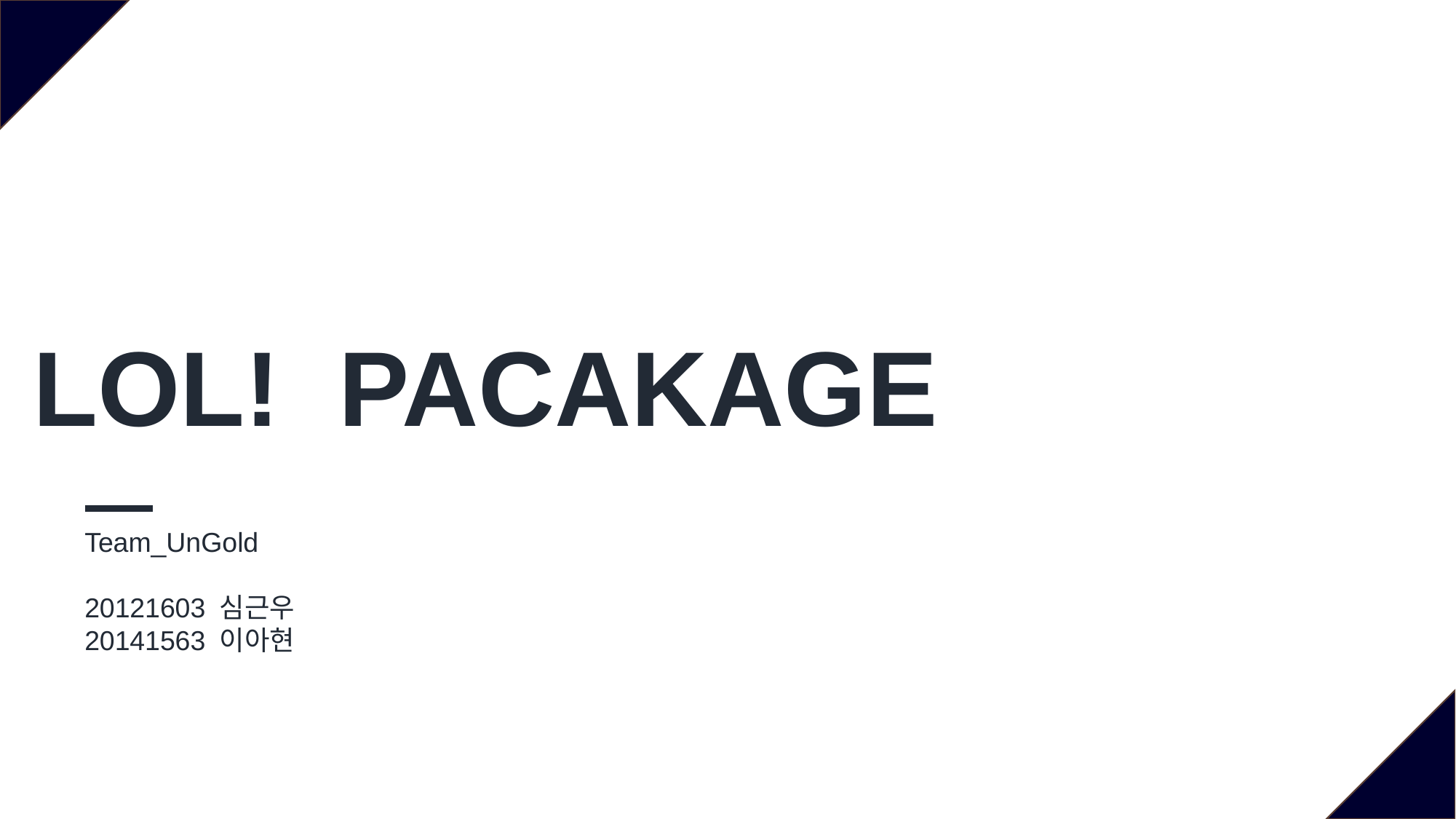

LOL!  PACAKAGE
Team_UnGold

20121603 심근우
20141563 이아현